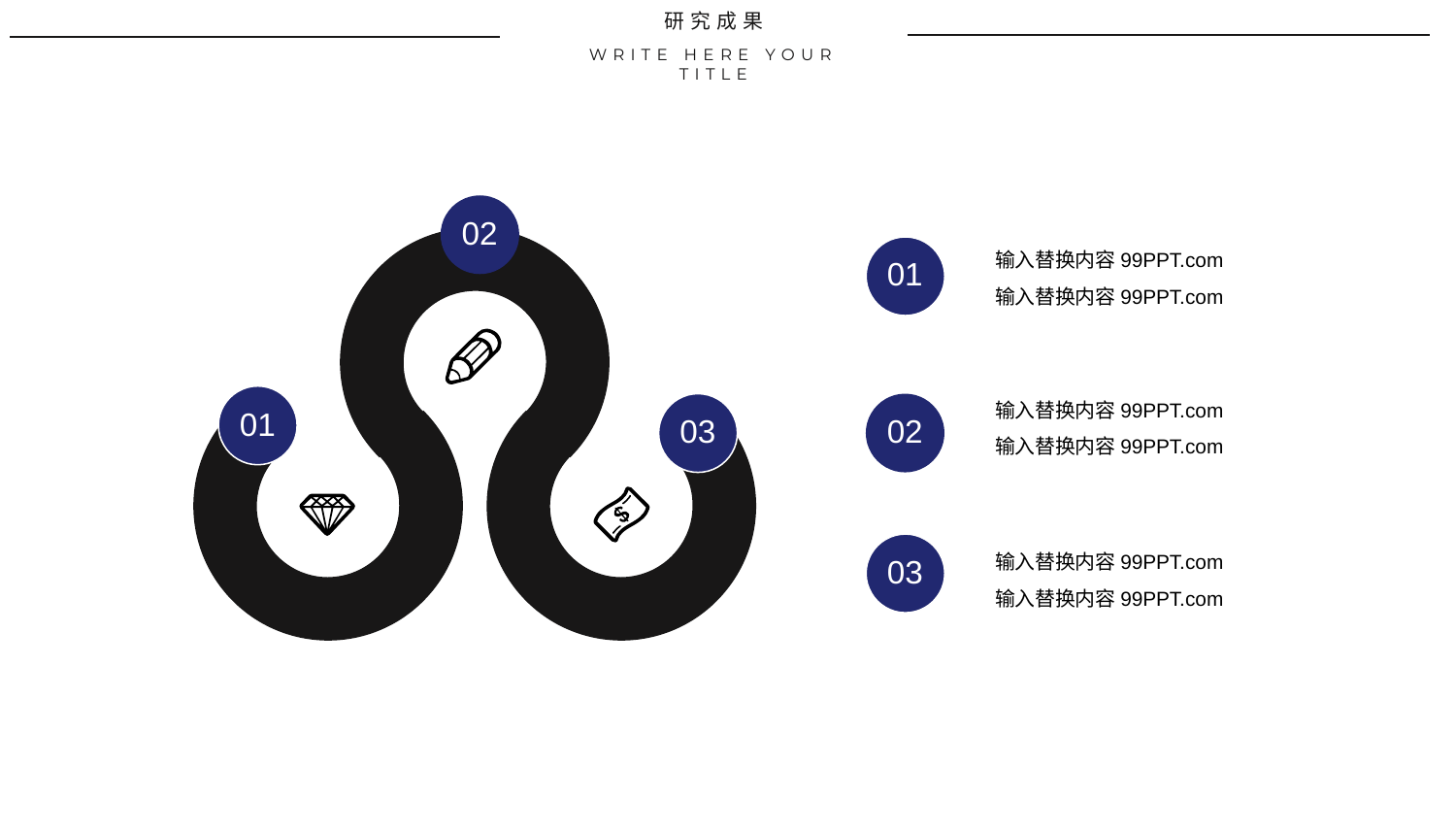

研究成果
WRITE HERE YOUR TITLE

02

01

01

03

02

03
输入替换内容99PPT.com
输入替换内容99PPT.com
输入替换内容99PPT.com
输入替换内容99PPT.com
输入替换内容99PPT.com
输入替换内容99PPT.com